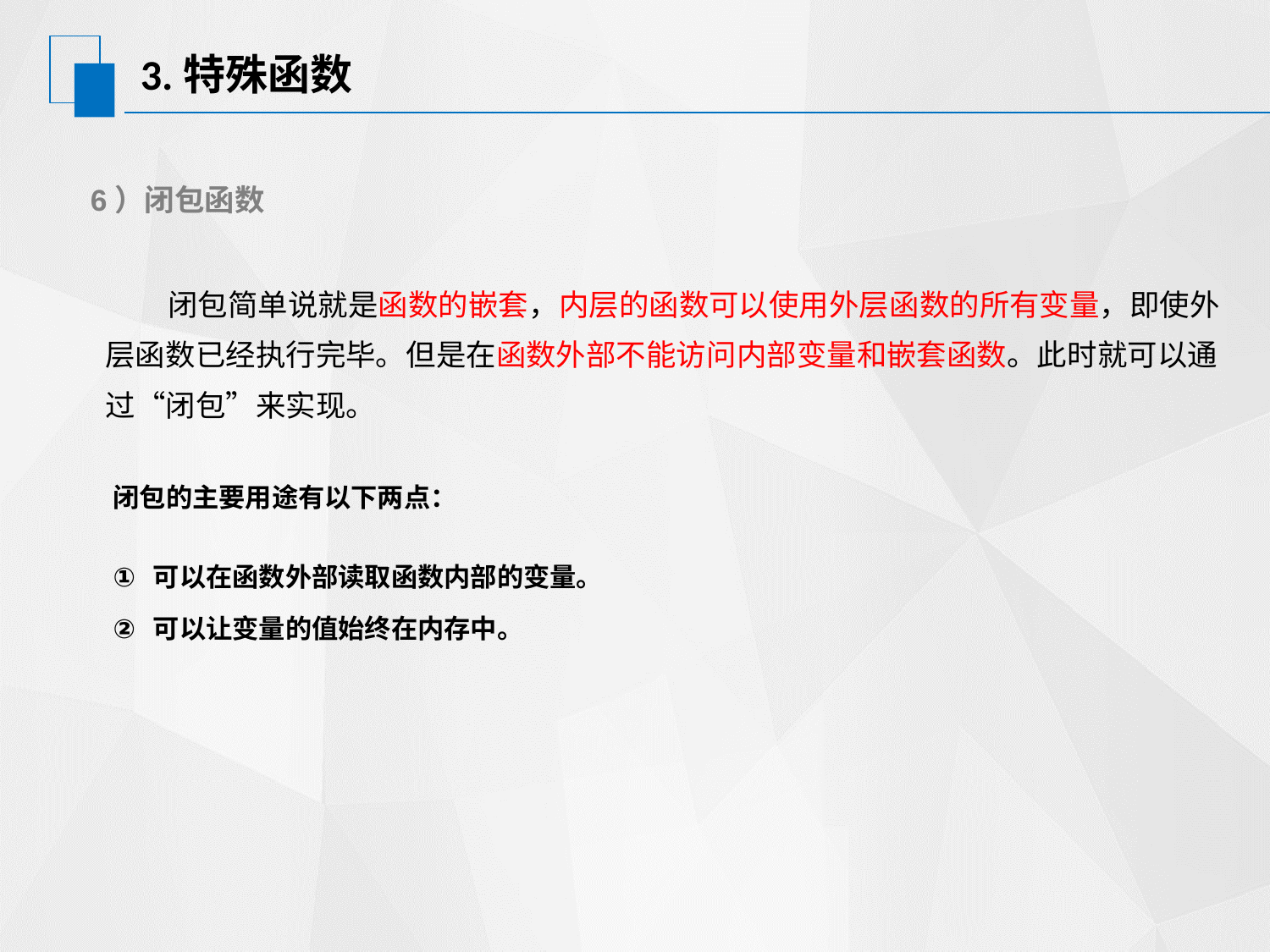

# 3.特殊函数
6）闭包函数
   闭包简单说就是函数的嵌套，内层的函数可以使用外层函数的所有变量，即使外层函数已经执行完毕。但是在函数外部不能访问内部变量和嵌套函数。此时就可以通过“闭包”来实现。
闭包的主要用途有以下两点：

可以在函数外部读取函数内部的变量。
可以让变量的值始终在内存中。